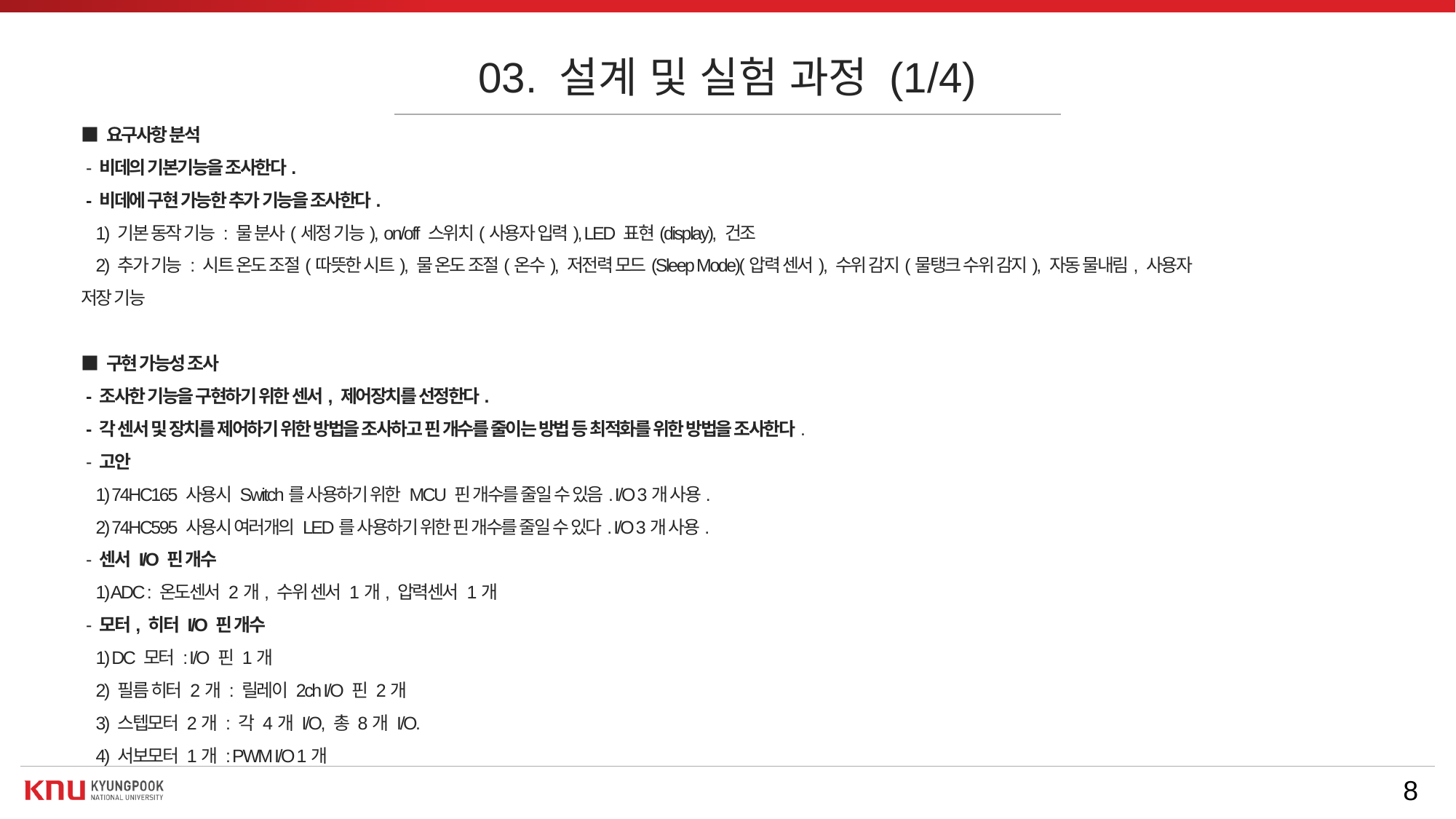

03. 설계 및 실험 과정 (1/4)
■ 요구사항 분석
 - 비데의 기본기능을 조사한다.
 - 비데에 구현 가능한 추가 기능을 조사한다.
    1) 기본 동작 기능 : 물 분사(세정 기능),  on/off 스위치(사용자 입력), LED 표현(display), 건조
    2) 추가 기능 : 시트 온도 조절(따뜻한 시트), 물 온도 조절(온수), 저전력 모드(Sleep Mode)(압력 센서), 수위 감지(물탱크 수위 감지), 자동 물내림, 사용자 저장 기능

■ 구현 가능성 조사
 - 조사한 기능을 구현하기 위한 센서, 제어장치를 선정한다.
 - 각 센서 및 장치를 제어하기 위한 방법을 조사하고 핀 개수를 줄이는 방법 등 최적화를 위한 방법을 조사한다.
 - 고안
    1) 74HC165 사용시 Switch를 사용하기 위한 MCU 핀 개수를 줄일 수 있음. I/O 3개 사용.
    2) 74HC595 사용시 여러개의 LED를 사용하기 위한 핀 개수를 줄일 수 있다. I/O 3개 사용.
 - 센서 I/O 핀 개수
    1) ADC : 온도센서 2개, 수위 센서 1개, 압력센서 1개
 - 모터, 히터 I/O 핀 개수
    1) DC 모터 : I/O 핀 1개
    2) 필름 히터 2개 : 릴레이 2ch I/O 핀 2개
    3) 스텝모터 2개 : 각 4개 I/O, 총 8개 I/O.
    4) 서보모터 1개 : PWM I/O 1개

8